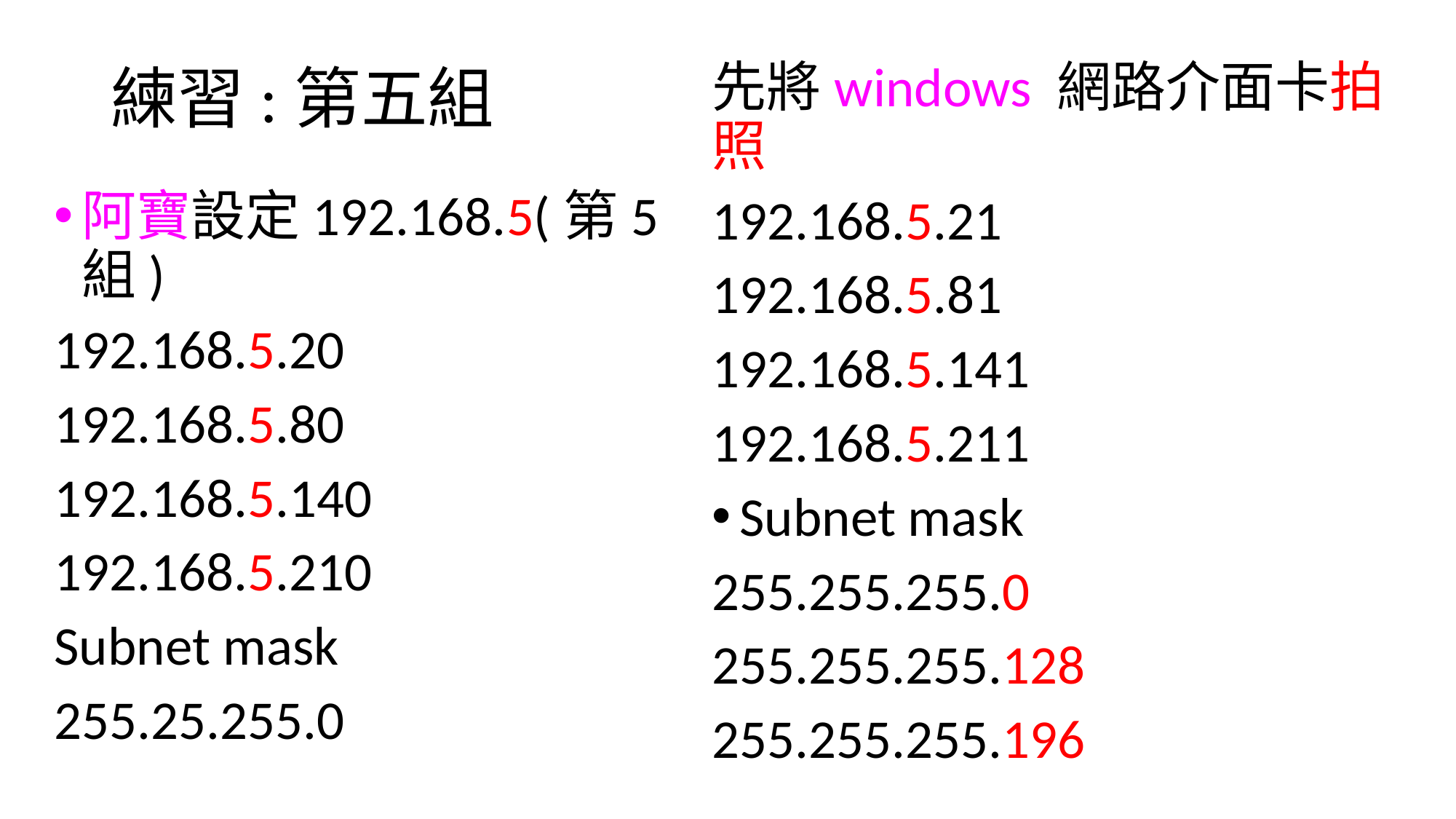

# 練習:第五組
先將windows 網路介面卡拍照
192.168.5.21
192.168.5.81
192.168.5.141
192.168.5.211
Subnet mask
255.255.255.0
255.255.255.128
255.255.255.196

阿寶設定192.168.5(第5組)
192.168.5.20
192.168.5.80
192.168.5.140
192.168.5.210
Subnet mask
255.25.255.0